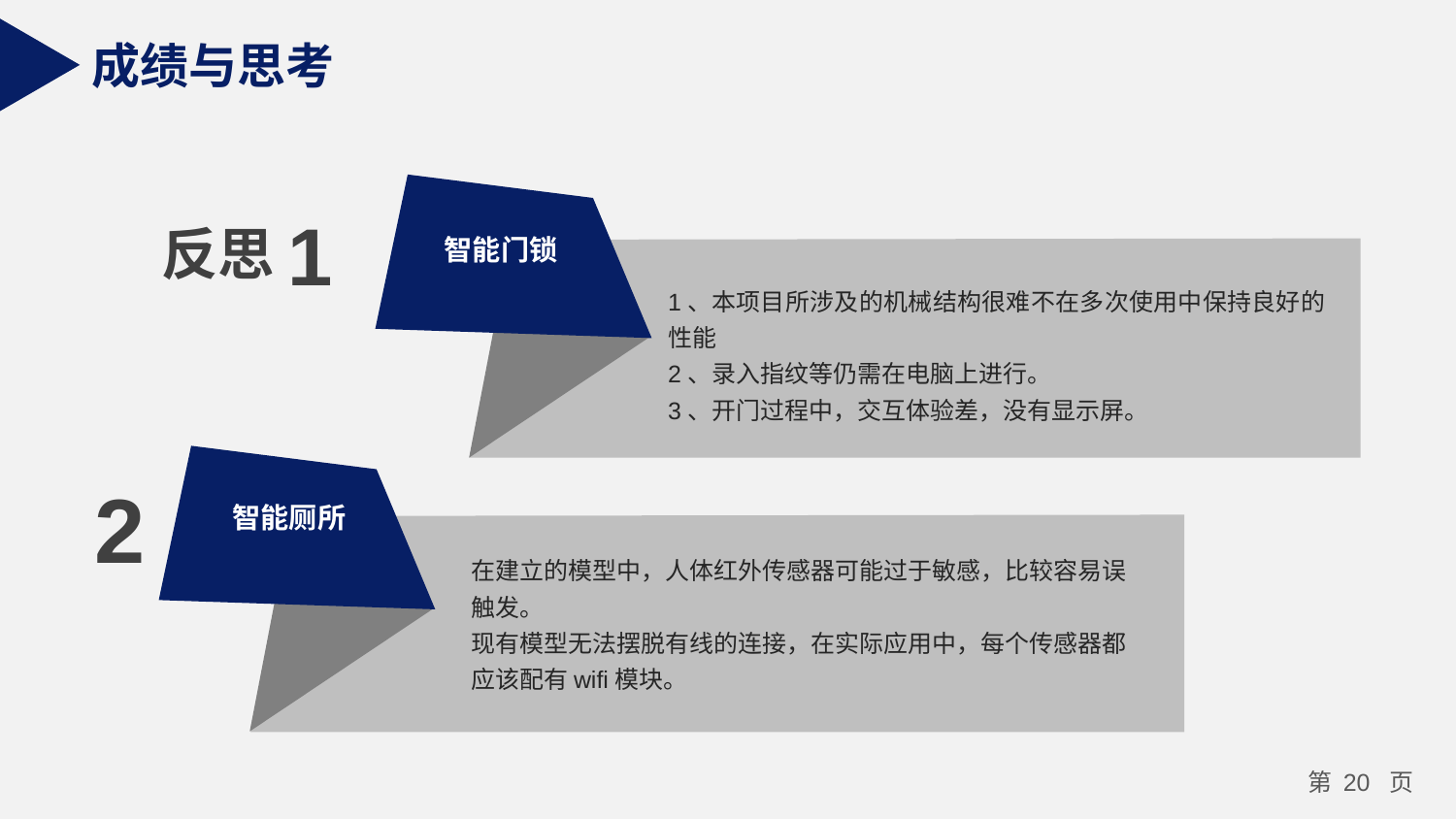

成绩与思考

智能门锁

1、本项目所涉及的机械结构很难不在多次使用中保持良好的性能
2、录入指纹等仍需在电脑上进行。
3、开门过程中，交互体验差，没有显示屏。

1
反思

智能厕所

在建立的模型中，人体红外传感器可能过于敏感，比较容易误触发。
现有模型无法摆脱有线的连接，在实际应用中，每个传感器都应该配有wifi模块。

2